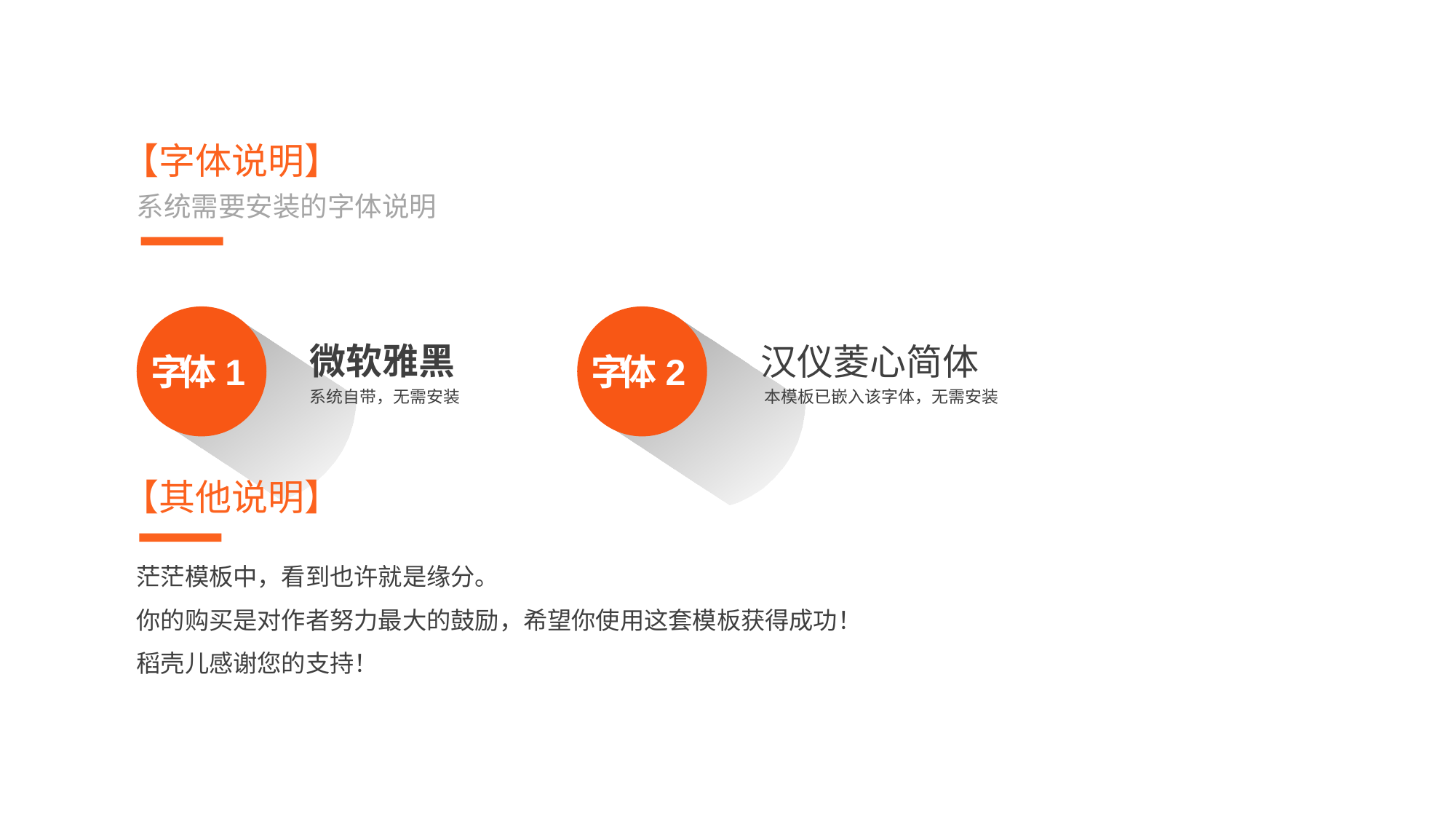

【字体说明】
系统需要安装的字体说明

微软雅黑
汉仪菱心简体
字体1
字体2

系统自带，无需安装
本模板已嵌入该字体，无需安装
【其他说明】

茫茫模板中，看到也许就是缘分。
你的购买是对作者努力最大的鼓励，希望你使用这套模板获得成功！
稻壳儿感谢您的支持！